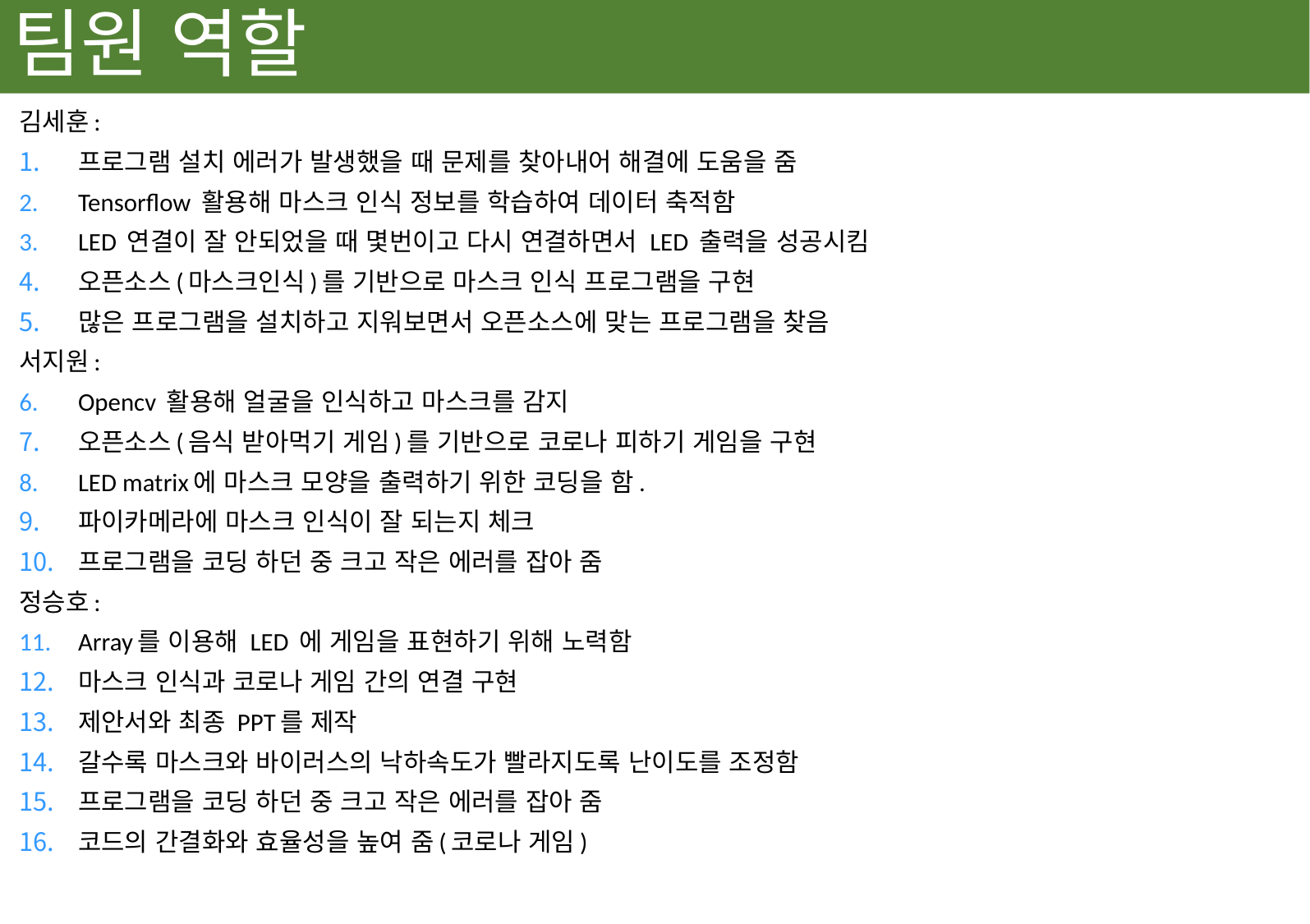

# 팀원 역할
김세훈:
프로그램 설치 에러가 발생했을 때 문제를 찾아내어 해결에 도움을 줌
Tensorflow 활용해 마스크 인식 정보를 학습하여 데이터 축적함
LED 연결이 잘 안되었을 때 몇번이고 다시 연결하면서 LED 출력을 성공시킴
오픈소스(마스크인식)를 기반으로 마스크 인식 프로그램을 구현
많은 프로그램을 설치하고 지워보면서 오픈소스에 맞는 프로그램을 찾음
서지원:
Opencv 활용해 얼굴을 인식하고 마스크를 감지
오픈소스(음식 받아먹기 게임)를 기반으로 코로나 피하기 게임을 구현
LED matrix에 마스크 모양을 출력하기 위한 코딩을 함.
파이카메라에 마스크 인식이 잘 되는지 체크
프로그램을 코딩 하던 중 크고 작은 에러를 잡아 줌
정승호:
Array를 이용해 LED 에 게임을 표현하기 위해 노력함
마스크 인식과 코로나 게임 간의 연결 구현
제안서와 최종 PPT를 제작
갈수록 마스크와 바이러스의 낙하속도가 빨라지도록 난이도를 조정함
프로그램을 코딩 하던 중 크고 작은 에러를 잡아 줌
코드의 간결화와 효율성을 높여 줌(코로나 게임)